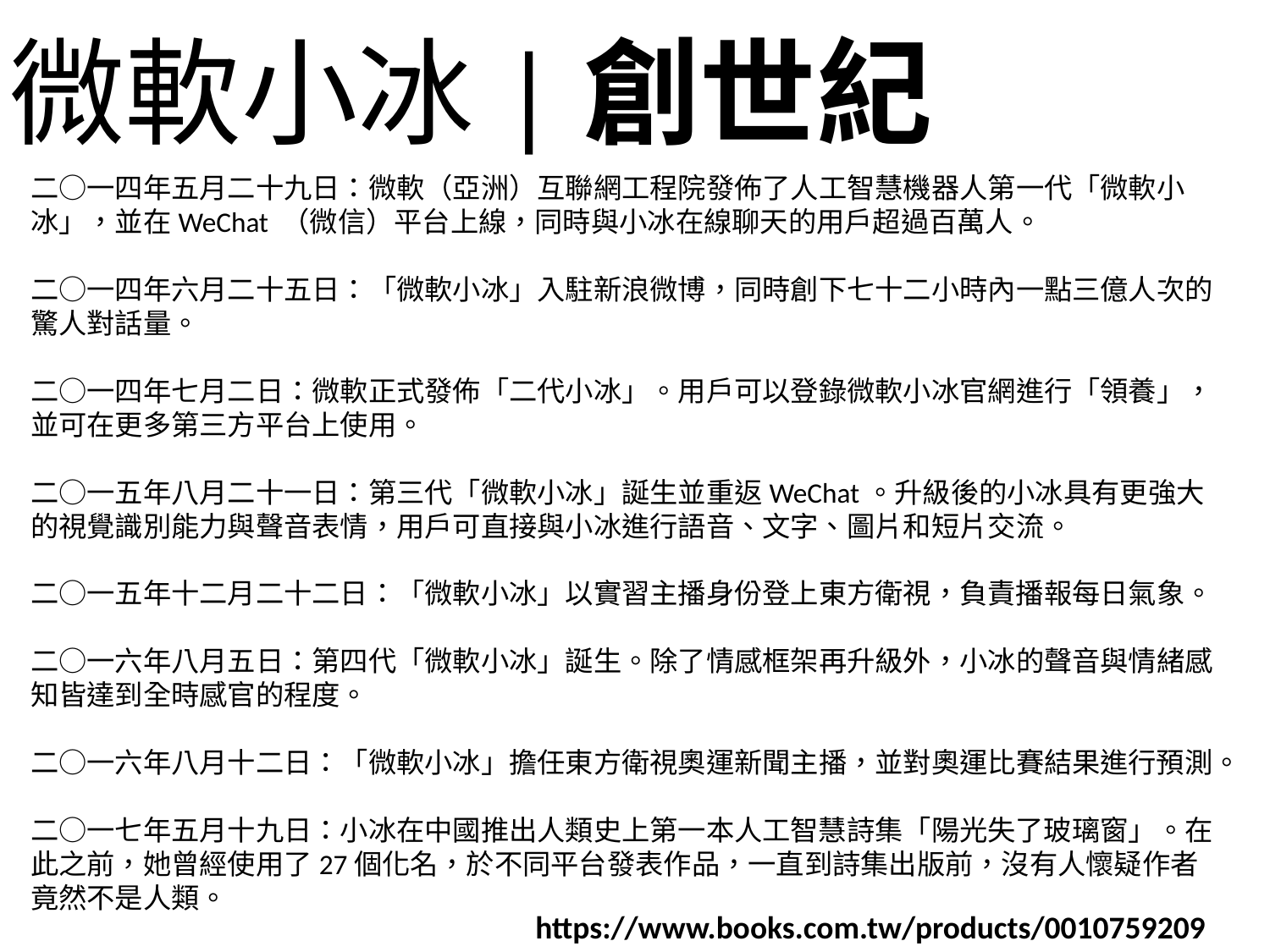

微軟小冰|創世紀
二○一四年五月二十九日：微軟（亞洲）互聯網工程院發佈了人工智慧機器人第一代「微軟小冰」，並在WeChat （微信）平台上線，同時與小冰在線聊天的用戶超過百萬人。

二○一四年六月二十五日：「微軟小冰」入駐新浪微博，同時創下七十二小時內一點三億人次的驚人對話量。

二○一四年七月二日：微軟正式發佈「二代小冰」。用戶可以登錄微軟小冰官網進行「領養」，並可在更多第三方平台上使用。

二○一五年八月二十一日：第三代「微軟小冰」誕生並重返WeChat。升級後的小冰具有更強大的視覺識別能力與聲音表情，用戶可直接與小冰進行語音、文字、圖片和短片交流。

二○一五年十二月二十二日：「微軟小冰」以實習主播身份登上東方衛視，負責播報每日氣象。

二○一六年八月五日：第四代「微軟小冰」誕生。除了情感框架再升級外，小冰的聲音與情緒感知皆達到全時感官的程度。

二○一六年八月十二日：「微軟小冰」擔任東方衛視奧運新聞主播，並對奧運比賽結果進行預測。

二○一七年五月十九日：小冰在中國推出人類史上第一本人工智慧詩集「陽光失了玻璃窗」。在此之前，她曾經使用了27個化名，於不同平台發表作品，一直到詩集出版前，沒有人懷疑作者竟然不是人類。
https://www.books.com.tw/products/0010759209